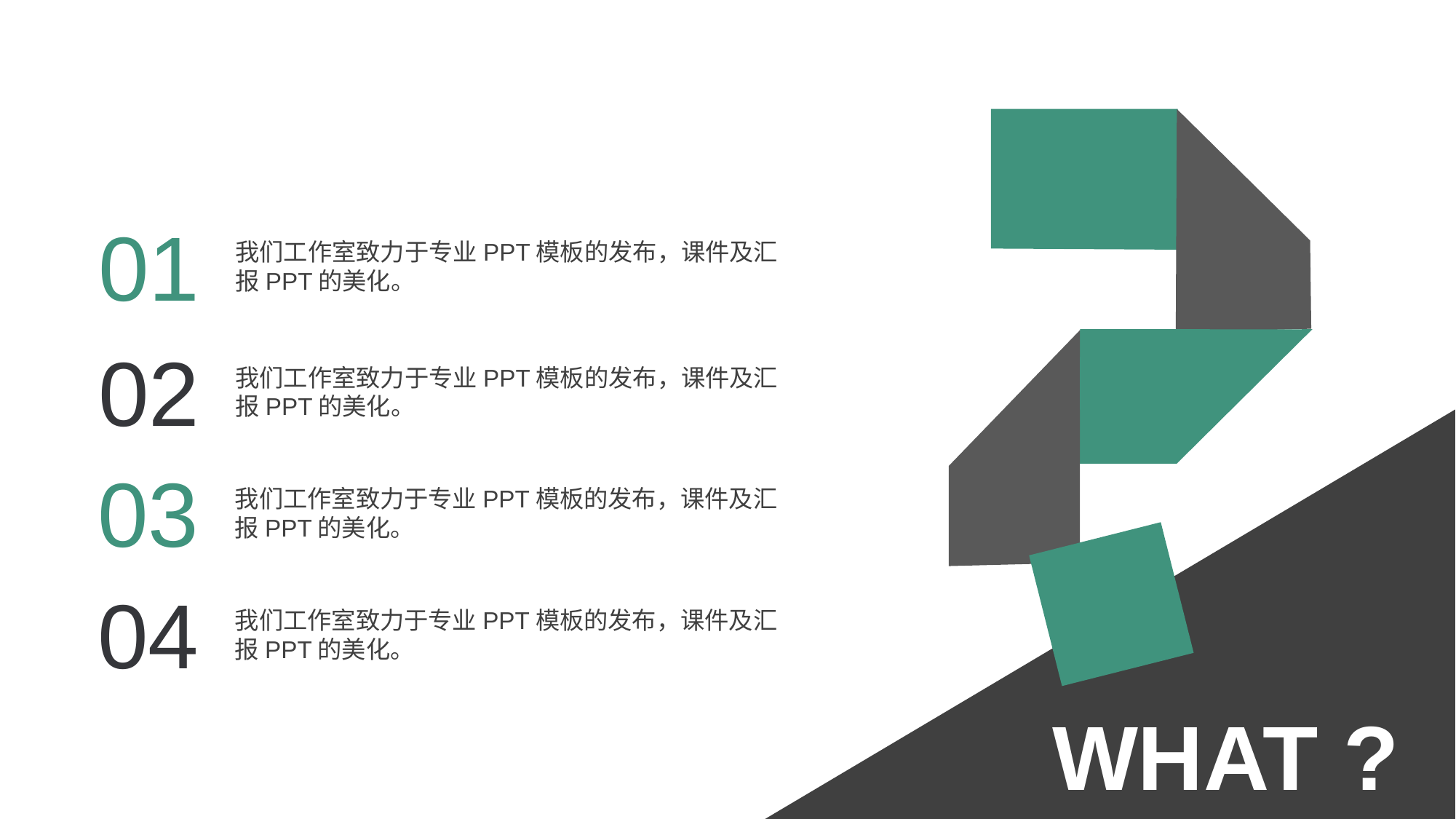

01
我们工作室致力于专业PPT模板的发布，课件及汇报PPT的美化。

02

我们工作室致力于专业PPT模板的发布，课件及汇报PPT的美化。

03
我们工作室致力于专业PPT模板的发布，课件及汇报PPT的美化。

04
我们工作室致力于专业PPT模板的发布，课件及汇报PPT的美化。
WHAT ?